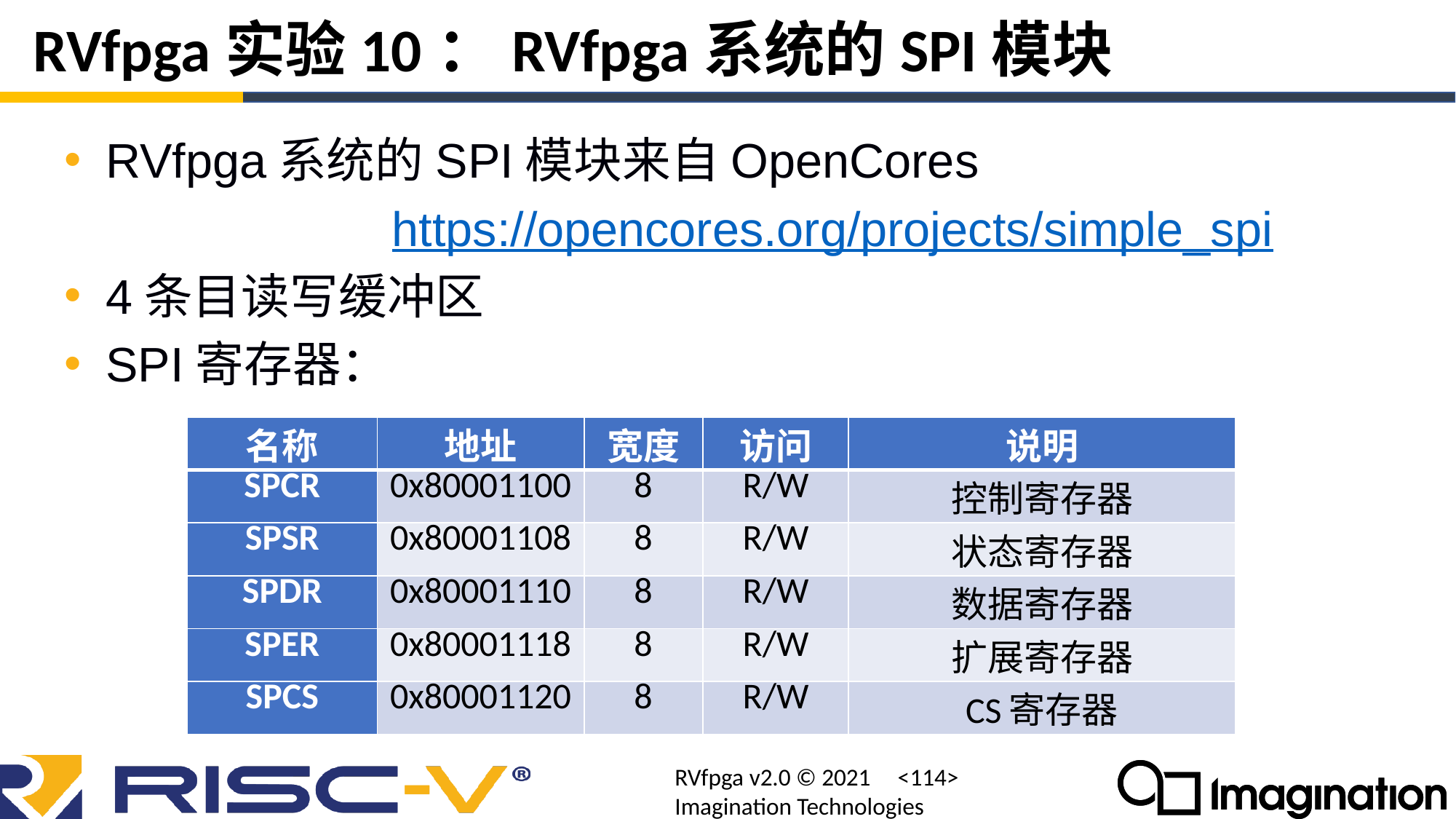

# RVfpga实验10：RVfpga系统的SPI模块
RVfpga系统的SPI模块来自OpenCores
			https://opencores.org/projects/simple_spi
4条目读写缓冲区
SPI寄存器：
| 名称 | 地址 | 宽度 | 访问 | 说明 |
| --- | --- | --- | --- | --- |
| SPCR | 0x80001100 | 8 | R/W | 控制寄存器 |
| SPSR | 0x80001108 | 8 | R/W | 状态寄存器 |
| SPDR | 0x80001110 | 8 | R/W | 数据寄存器 |
| SPER | 0x80001118 | 8 | R/W | 扩展寄存器 |
| SPCS | 0x80001120 | 8 | R/W | CS寄存器 |